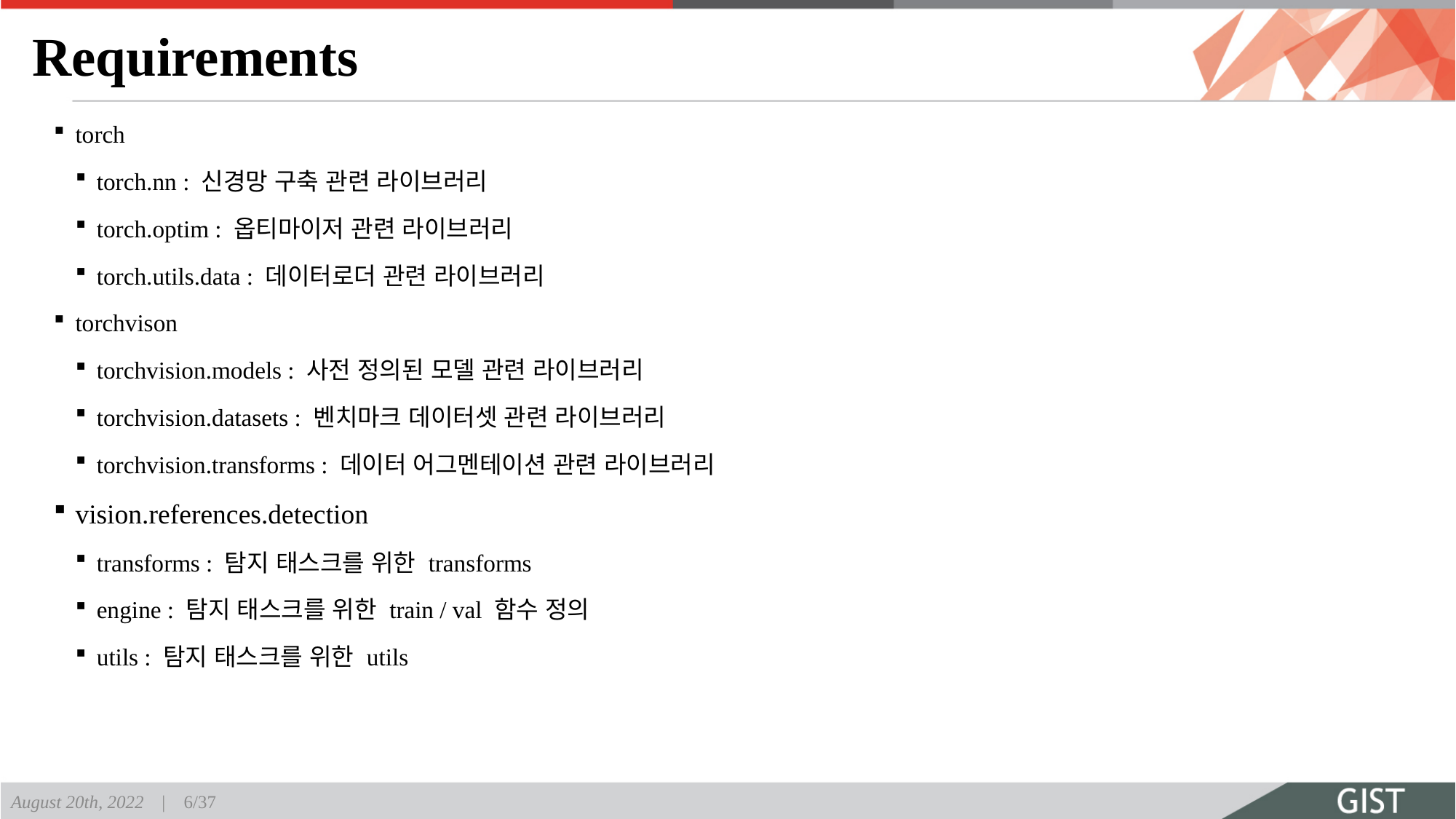

# Requirements
torch
torch.nn : 신경망 구축 관련 라이브러리
torch.optim : 옵티마이저 관련 라이브러리
torch.utils.data : 데이터로더 관련 라이브러리
torchvison
torchvision.models : 사전 정의된 모델 관련 라이브러리
torchvision.datasets : 벤치마크 데이터셋 관련 라이브러리
torchvision.transforms : 데이터 어그멘테이션 관련 라이브러리
vision.references.detection
transforms : 탐지 태스크를 위한 transforms
engine : 탐지 태스크를 위한 train / val 함수 정의
utils : 탐지 태스크를 위한 utils
August 20th, 2022    |    6/37